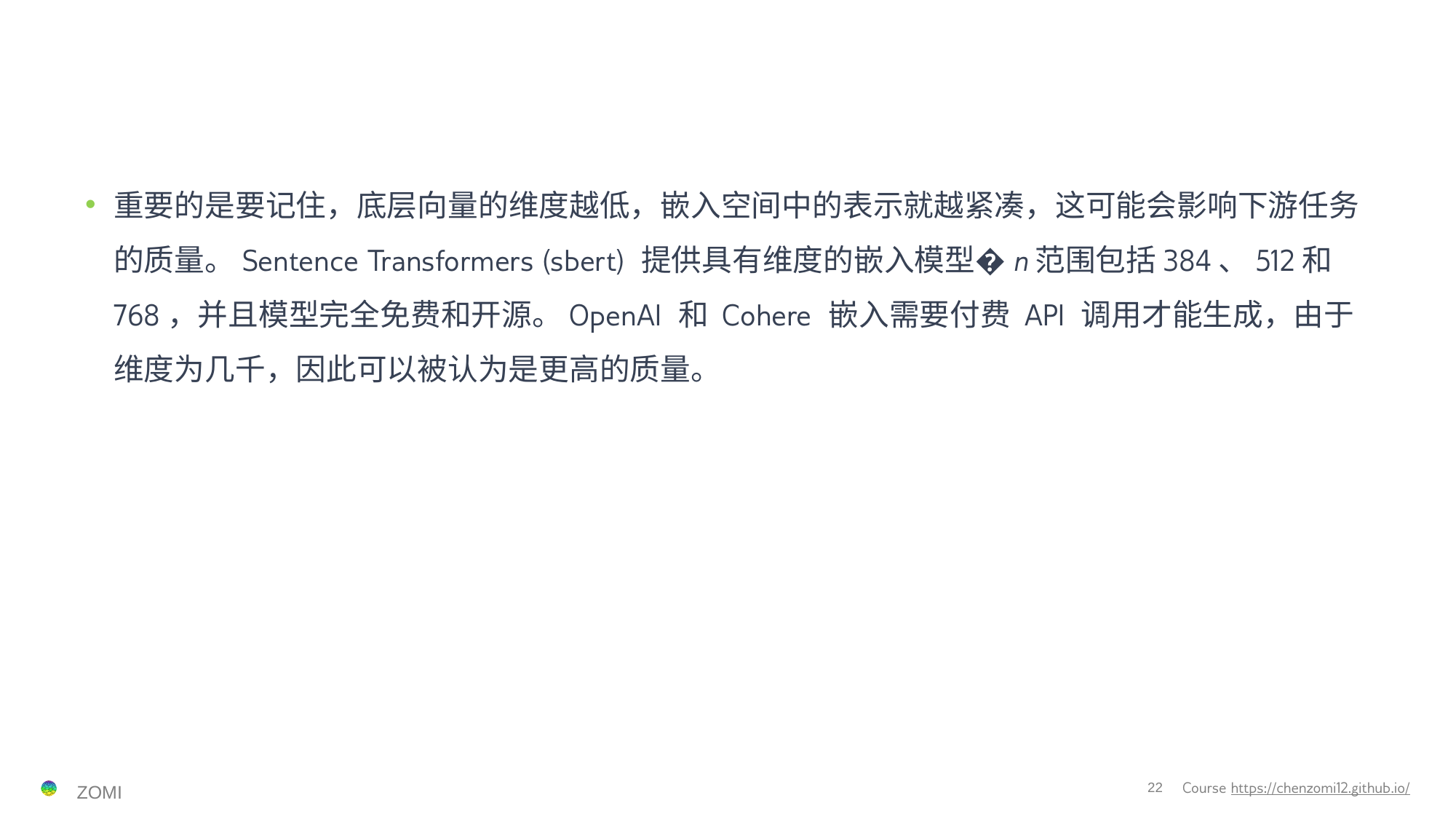

#
重要的是要记住，底层向量的维度越低，嵌入空间中的表示就越紧凑，这可能会影响下游任务的质量。Sentence Transformers (sbert) 提供具有维度的嵌入模型�n范围包括384、512和768，并且模型完全免费和开源。OpenAI 和 Cohere 嵌入需要付费 API 调用才能生成，由于维度为几千，因此可以被认为是更高的质量。